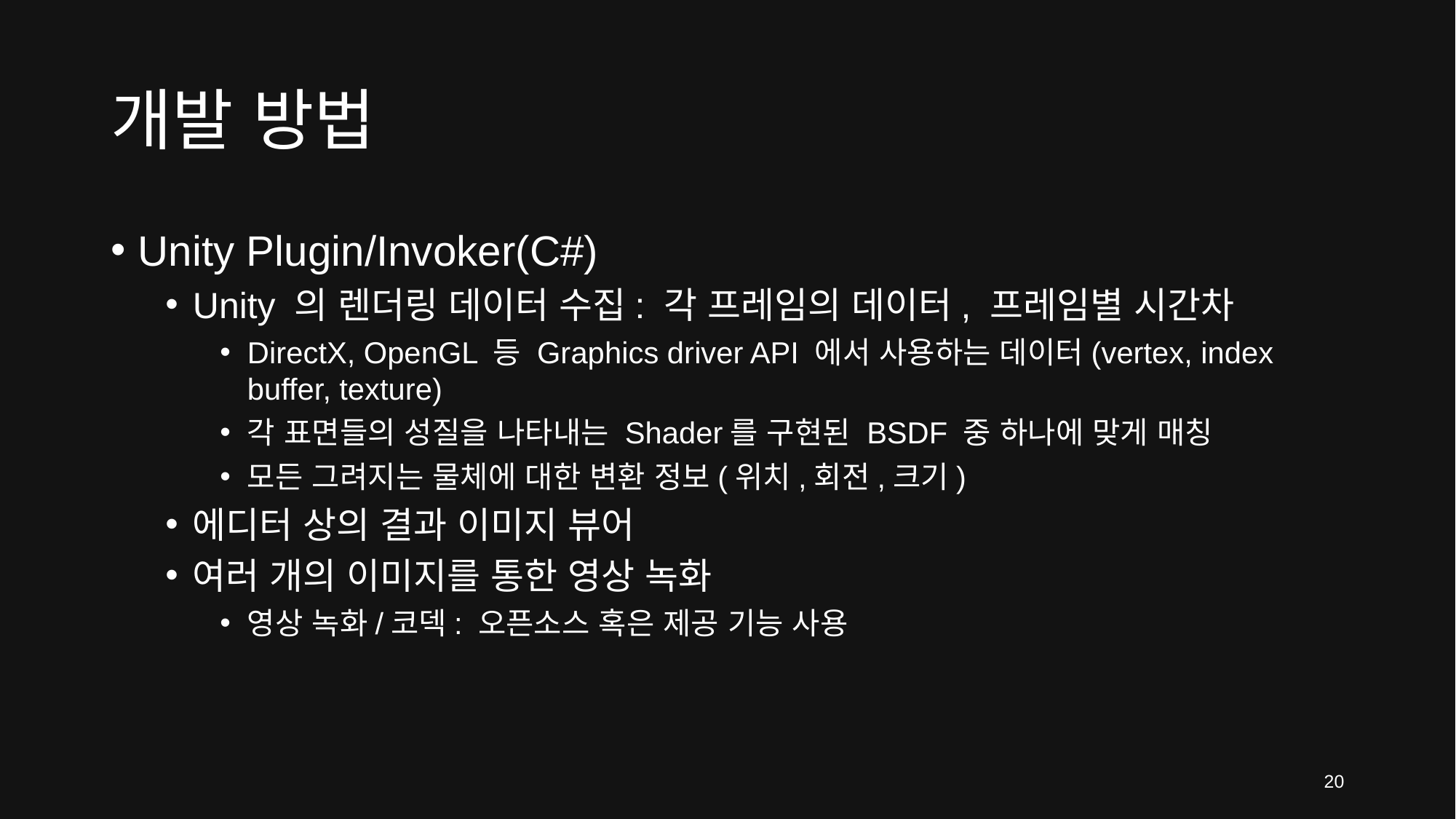

# 개발 방법
Unity Plugin/Invoker(C#)
Unity 의 렌더링 데이터 수집: 각 프레임의 데이터, 프레임별 시간차
DirectX, OpenGL 등 Graphics driver API 에서 사용하는 데이터(vertex, index buffer, texture)
각 표면들의 성질을 나타내는 Shader를 구현된 BSDF 중 하나에 맞게 매칭
모든 그려지는 물체에 대한 변환 정보(위치,회전,크기)
에디터 상의 결과 이미지 뷰어
여러 개의 이미지를 통한 영상 녹화
영상 녹화/코덱: 오픈소스 혹은 제공 기능 사용
20